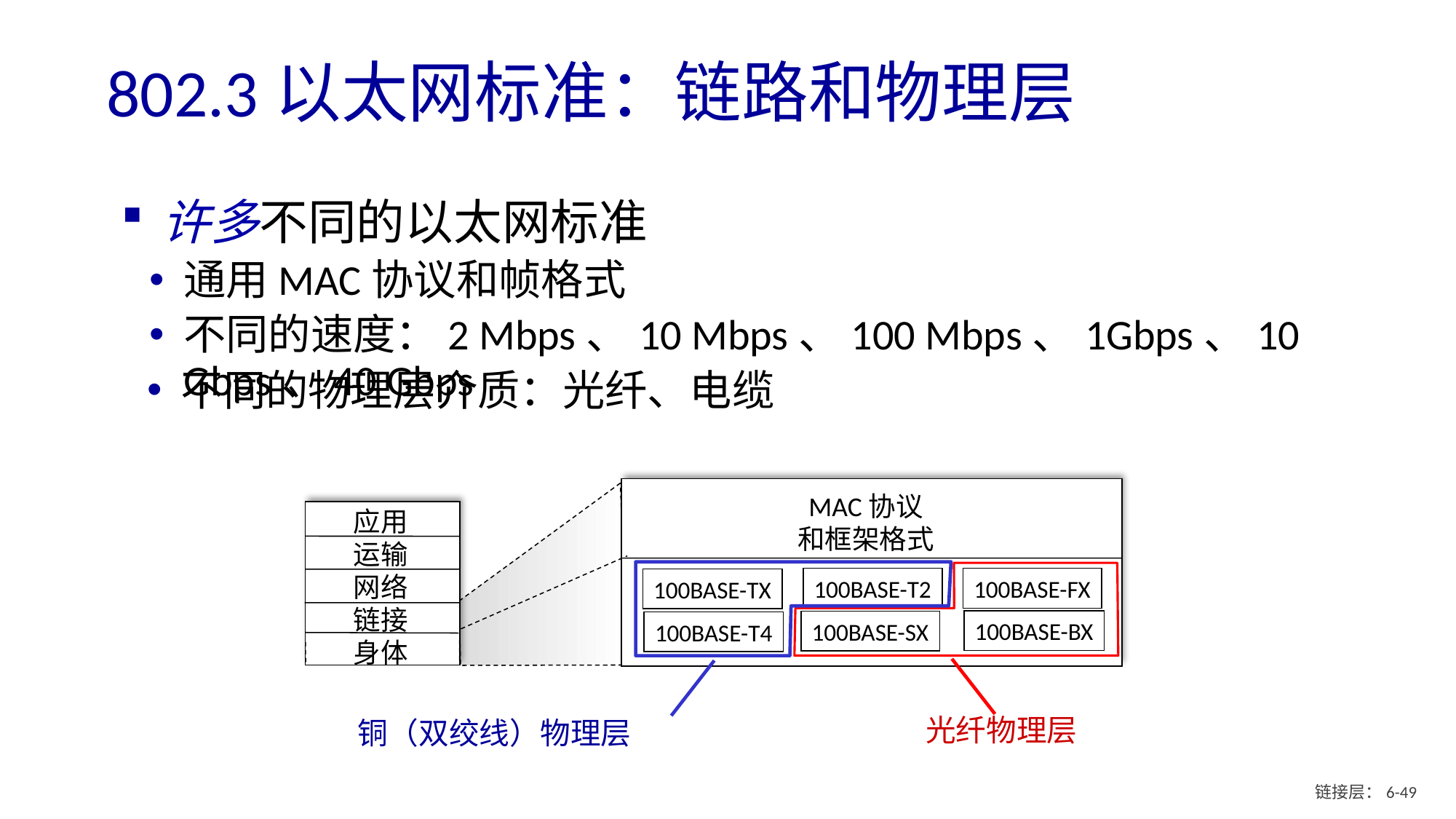

# 802.3以太网标准：链路和物理层
许多不同的以太网标准
通用MAC协议和帧格式
不同的速度：2 Mbps、10 Mbps、100 Mbps、1Gbps、10 Gbps、40 Gbps

不同的物理层介质：光纤、电缆

MAC协议
和框架格式
应用
运输
网络
链接
身体

铜（双绞线）物理层

光纤物理层
100BASE-T2
100BASE-FX
100BASE-TX
100BASE-BX
100BASE-SX
100BASE-T4
链接层：6-49